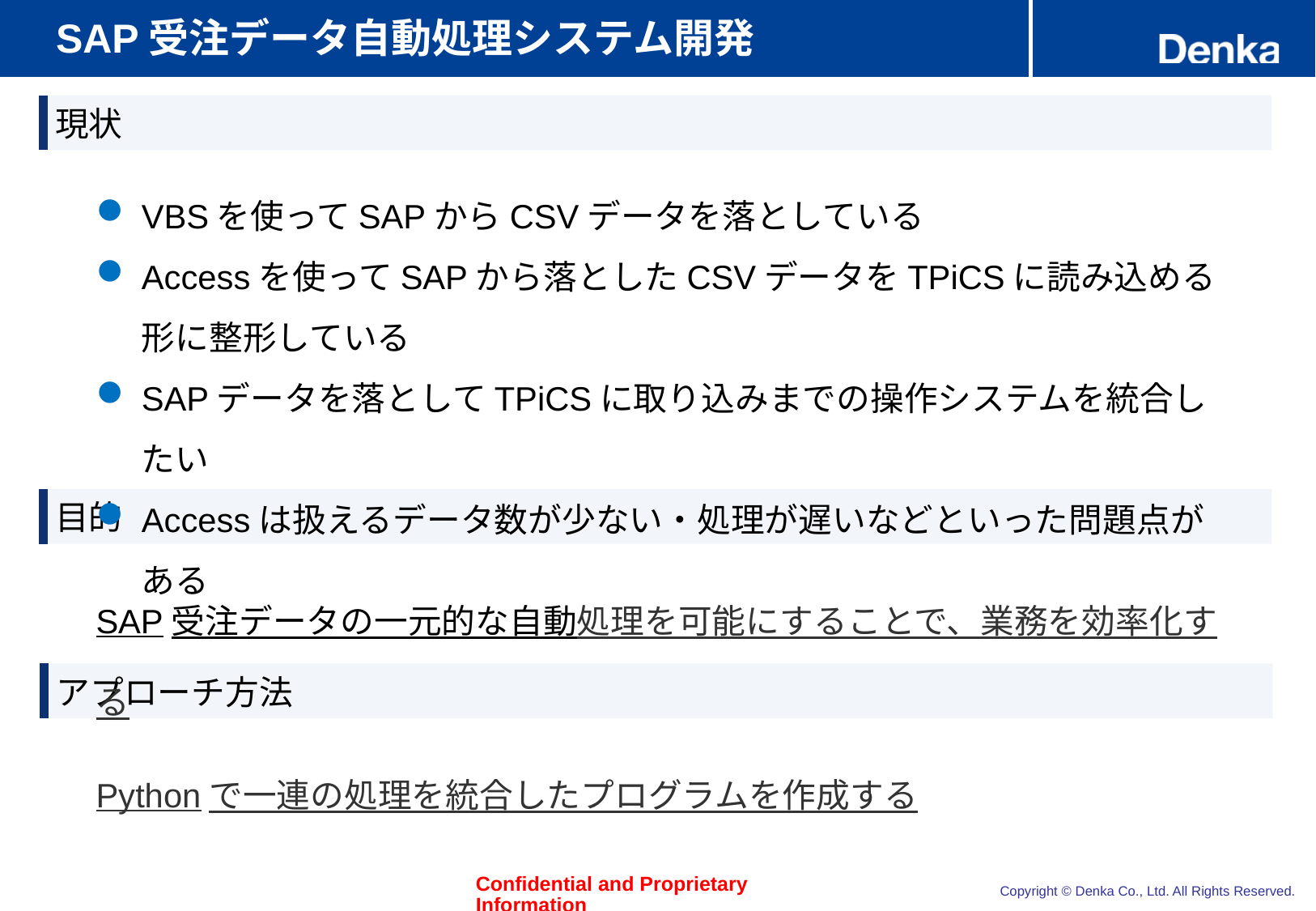

# SAP受注データ自動処理システム開発
現状

VBSを使ってSAPからCSVデータを落としている
Accessを使ってSAPから落としたCSVデータをTPiCSに読み込める形に整形している
SAPデータを落としてTPiCSに取り込みまでの操作システムを統合したい
Accessは扱えるデータ数が少ない・処理が遅いなどといった問題点がある
目的

SAP受注データの一元的な自動処理を可能にすることで、業務を効率化する
アプローチ方法

Pythonで一連の処理を統合したプログラムを作成する